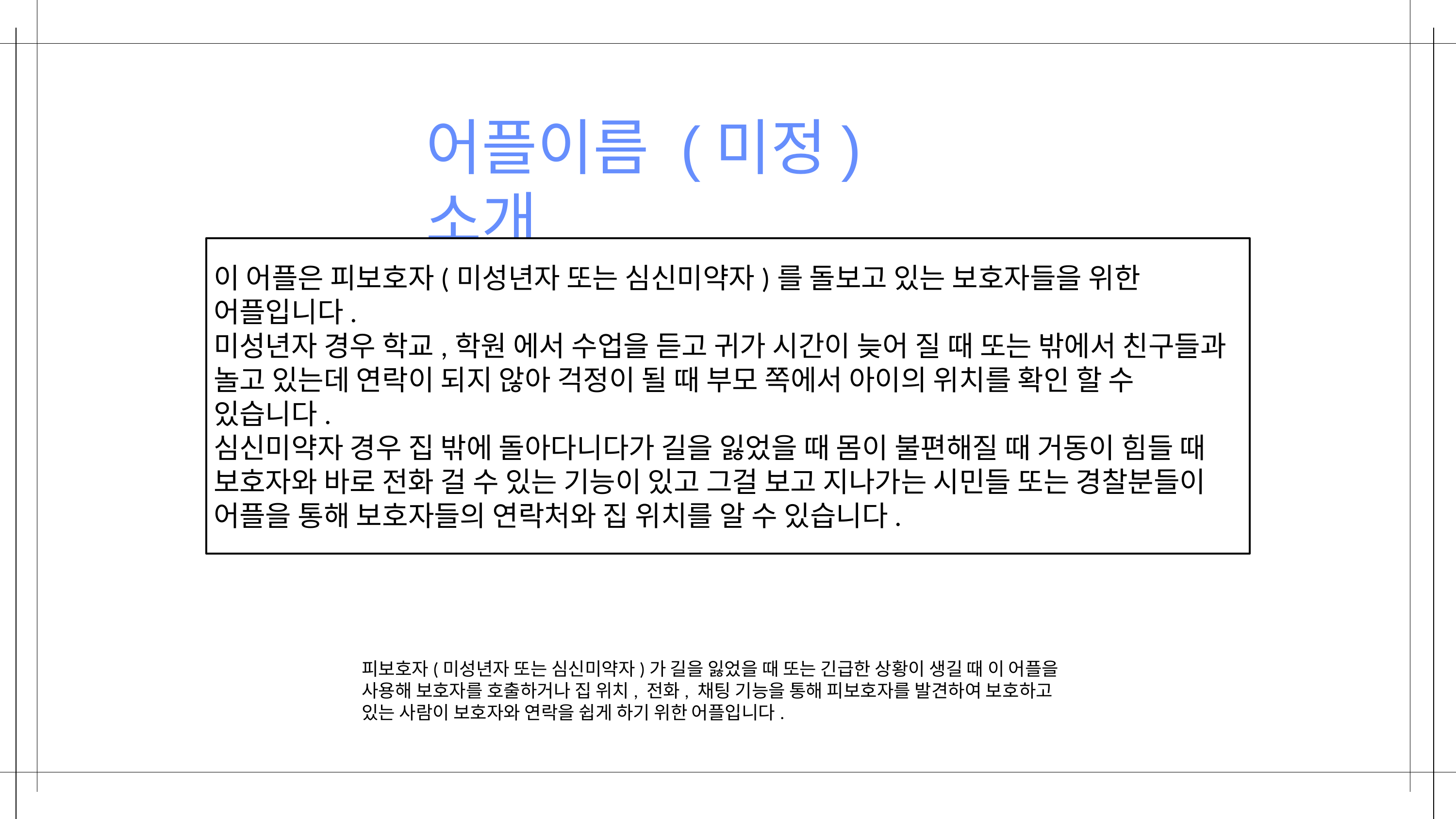

어플이름 (미정) 소개
이 어플은 피보호자(미성년자 또는 심신미약자)를 돌보고 있는 보호자들을 위한 어플입니다.
미성년자 경우 학교,학원 에서 수업을 듣고 귀가 시간이 늦어 질 때 또는 밖에서 친구들과 놀고 있는데 연락이 되지 않아 걱정이 될 때 부모 쪽에서 아이의 위치를 확인 할 수 있습니다.
심신미약자 경우 집 밖에 돌아다니다가 길을 잃었을 때 몸이 불편해질 때 거동이 힘들 때 보호자와 바로 전화 걸 수 있는 기능이 있고 그걸 보고 지나가는 시민들 또는 경찰분들이 어플을 통해 보호자들의 연락처와 집 위치를 알 수 있습니다.
피보호자(미성년자 또는 심신미약자)가 길을 잃었을 때 또는 긴급한 상황이 생길 때 이 어플을 사용해 보호자를 호출하거나 집 위치, 전화, 채팅 기능을 통해 피보호자를 발견하여 보호하고 있는 사람이 보호자와 연락을 쉽게 하기 위한 어플입니다.